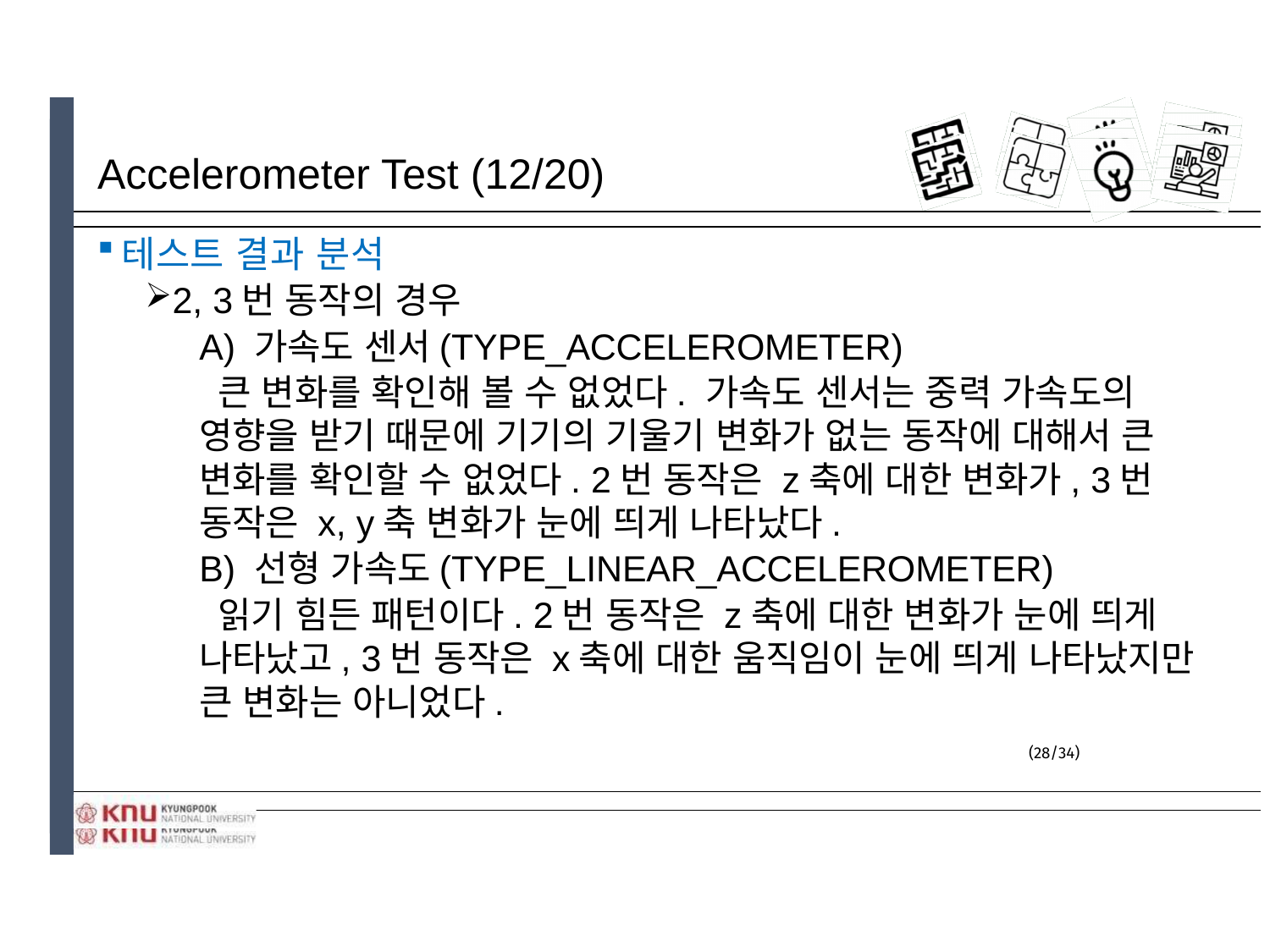

# Accelerometer Test (12/20)
테스트 결과 분석
2, 3번 동작의 경우
A) 가속도 센서(TYPE_ACCELEROMETER)
 큰 변화를 확인해 볼 수 없었다. 가속도 센서는 중력 가속도의 영향을 받기 때문에 기기의 기울기 변화가 없는 동작에 대해서 큰 변화를 확인할 수 없었다. 2번 동작은 z축에 대한 변화가, 3번 동작은 x, y축 변화가 눈에 띄게 나타났다.
B) 선형 가속도(TYPE_LINEAR_ACCELEROMETER)
 읽기 힘든 패턴이다. 2번 동작은 z축에 대한 변화가 눈에 띄게 나타났고, 3번 동작은 x축에 대한 움직임이 눈에 띄게 나타났지만 큰 변화는 아니었다.

(28/34)